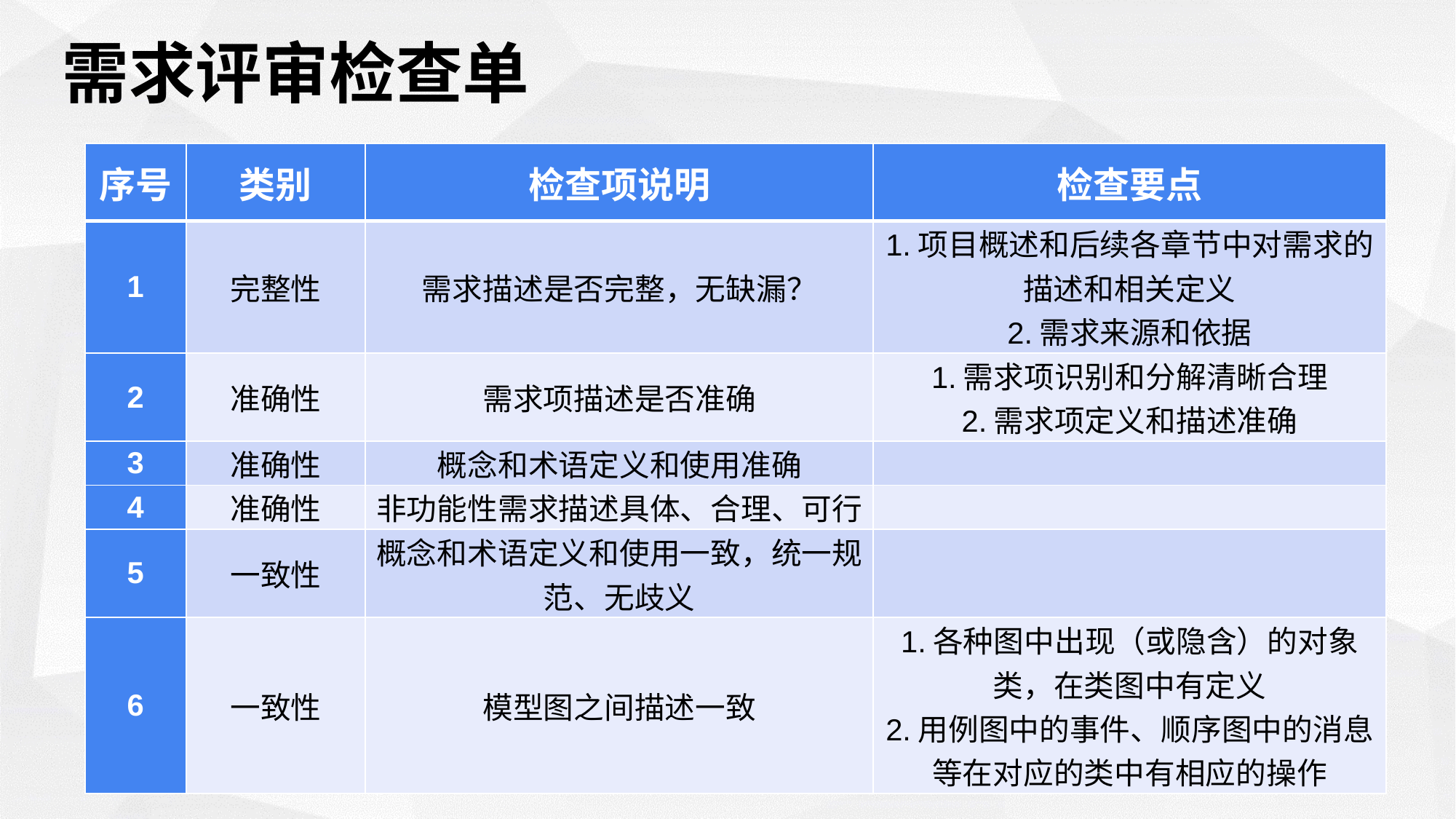

需求评审检查单
| 序号 | 类别 | 检查项说明 | 检查要点 |
| --- | --- | --- | --- |
| 1 | 完整性 | 需求描述是否完整，无缺漏？ | 1.项目概述和后续各章节中对需求的描述和相关定义 2.需求来源和依据 |
| 2 | 准确性 | 需求项描述是否准确 | 1.需求项识别和分解清晰合理 2.需求项定义和描述准确 |
| 3 | 准确性 | 概念和术语定义和使用准确 |  |
| 4 | 准确性 | 非功能性需求描述具体、合理、可行 |  |
| 5 | 一致性 | 概念和术语定义和使用一致，统一规范、无歧义 |  |
| 6 | 一致性 | 模型图之间描述一致 | 1.各种图中出现（或隐含）的对象类，在类图中有定义 2.用例图中的事件、顺序图中的消息等在对应的类中有相应的操作 |